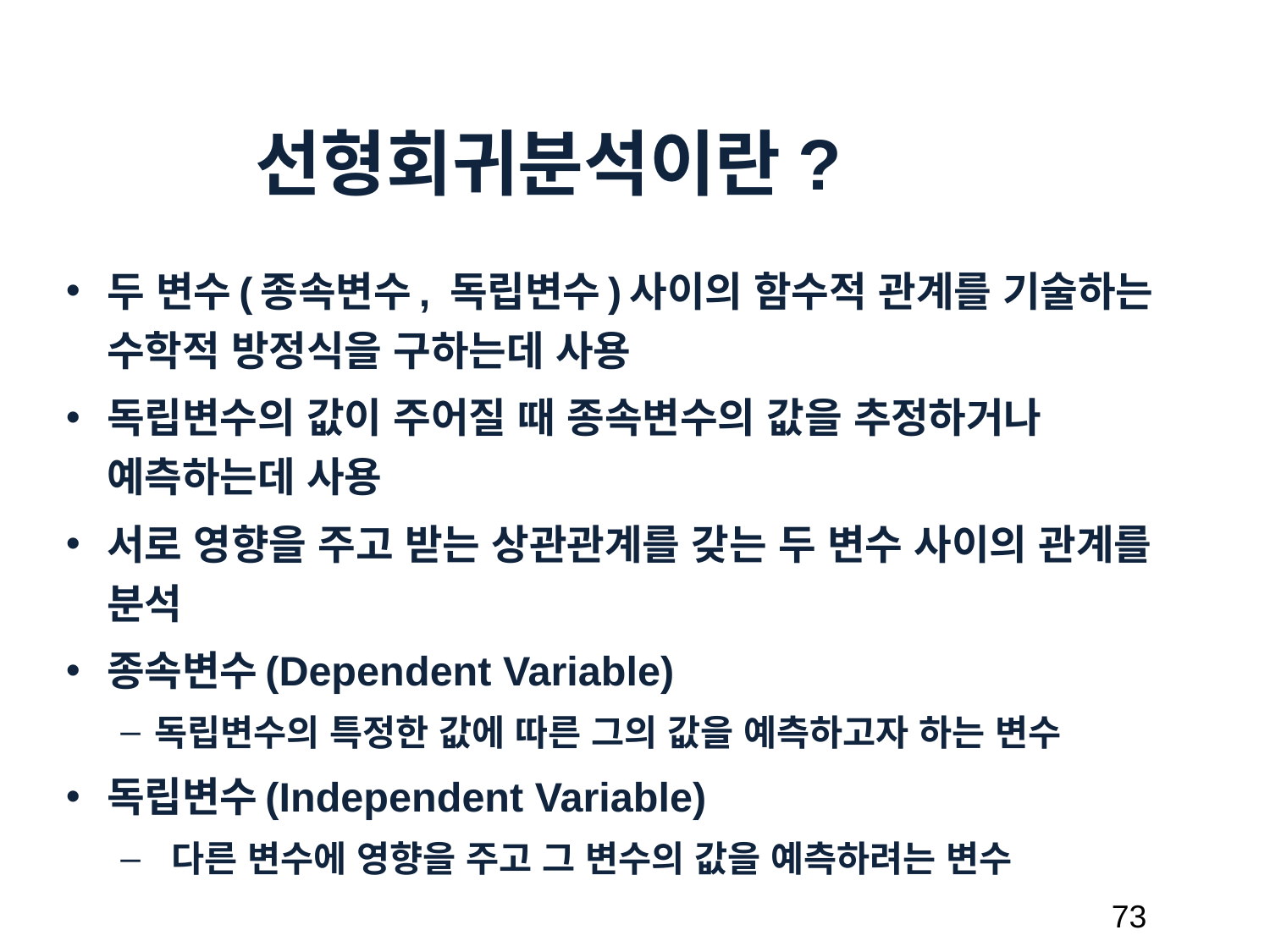

선형회귀분석이란?
두 변수(종속변수, 독립변수)사이의 함수적 관계를 기술하는 수학적 방정식을 구하는데 사용
독립변수의 값이 주어질 때 종속변수의 값을 추정하거나 예측하는데 사용
서로 영향을 주고 받는 상관관계를 갖는 두 변수 사이의 관계를 분석
종속변수(Dependent Variable)
독립변수의 특정한 값에 따른 그의 값을 예측하고자 하는 변수
독립변수(Independent Variable)
 다른 변수에 영향을 주고 그 변수의 값을 예측하려는 변수